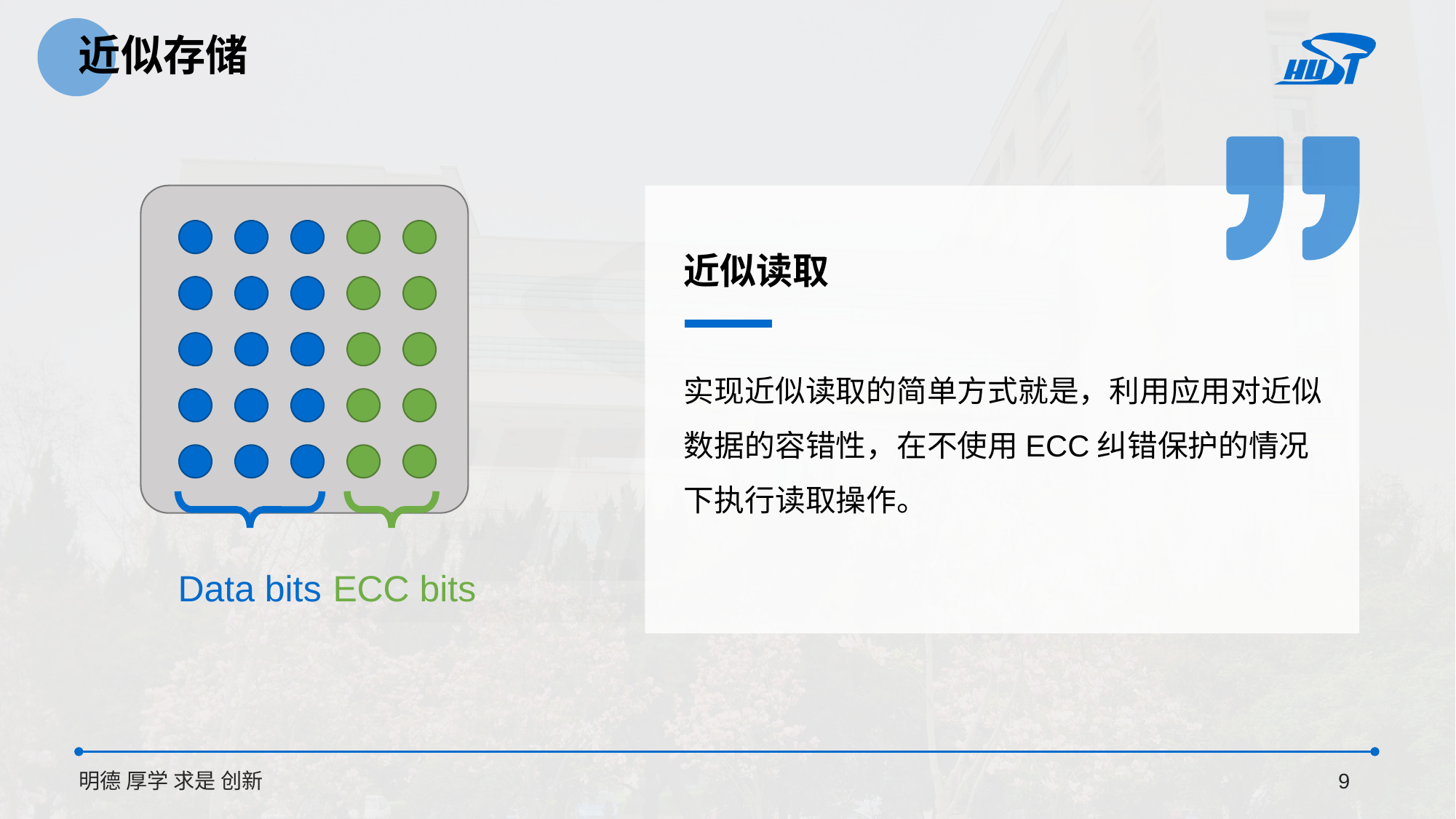

近似存储

Data bits
ECC bits

近似读取
实现近似读取的简单方式就是，利用应用对近似数据的容错性，在不使用ECC纠错保护的情况下执行读取操作。